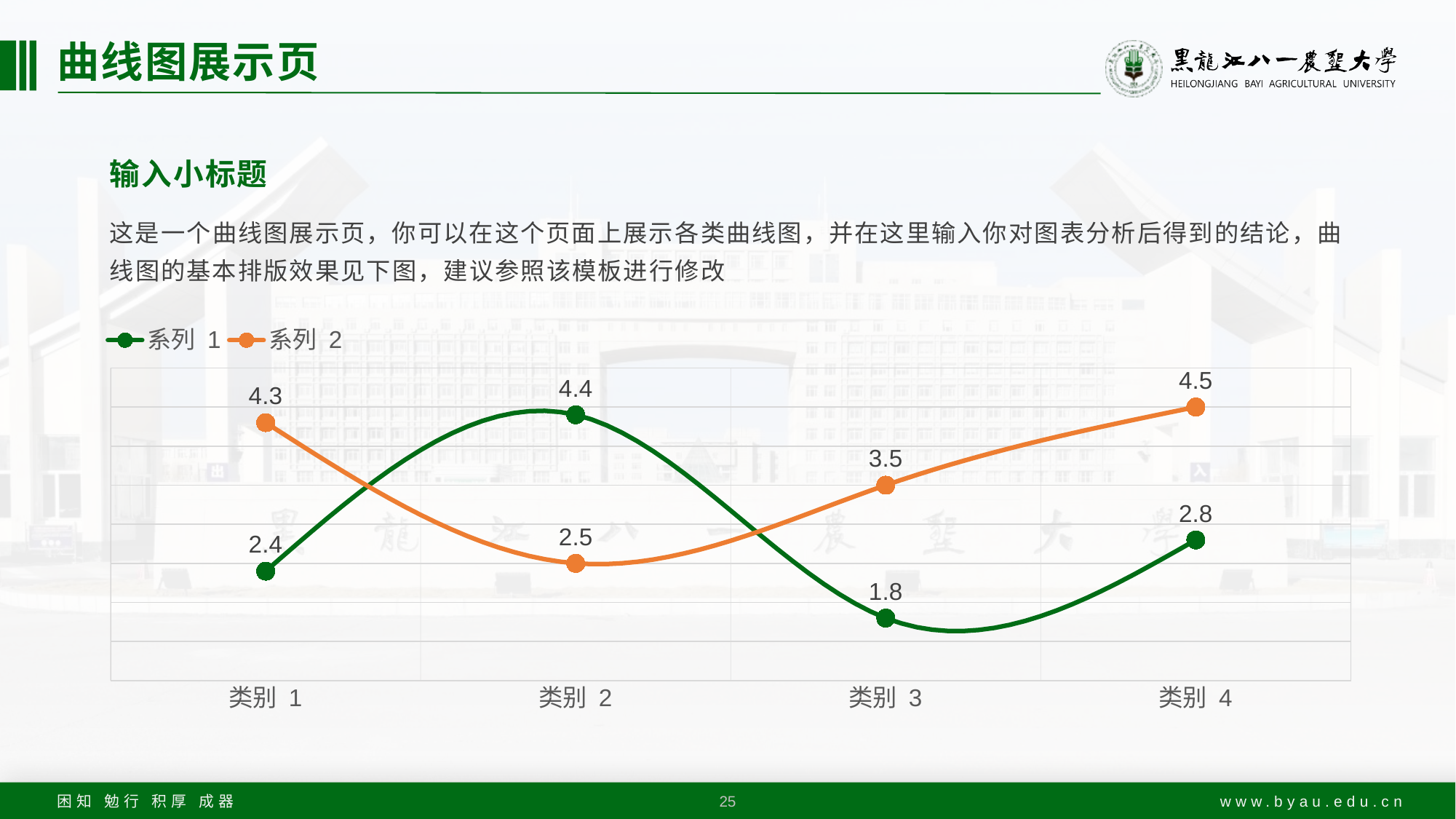

# 曲线图展示页
输入小标题
这是一个曲线图展示页，你可以在这个页面上展示各类曲线图，并在这里输入你对图表分析后得到的结论，曲线图的基本排版效果见下图，建议参照该模板进行修改

### Chart

| Category | 系列 1 | 系列 2 |
|---|---|---|
| 类别 1 | 2.4 | 4.3 |
| 类别 2 | 4.4 | 2.5 |
| 类别 3 | 1.8 | 3.5 |
| 类别 4 | 2.8 | 4.5 |
25